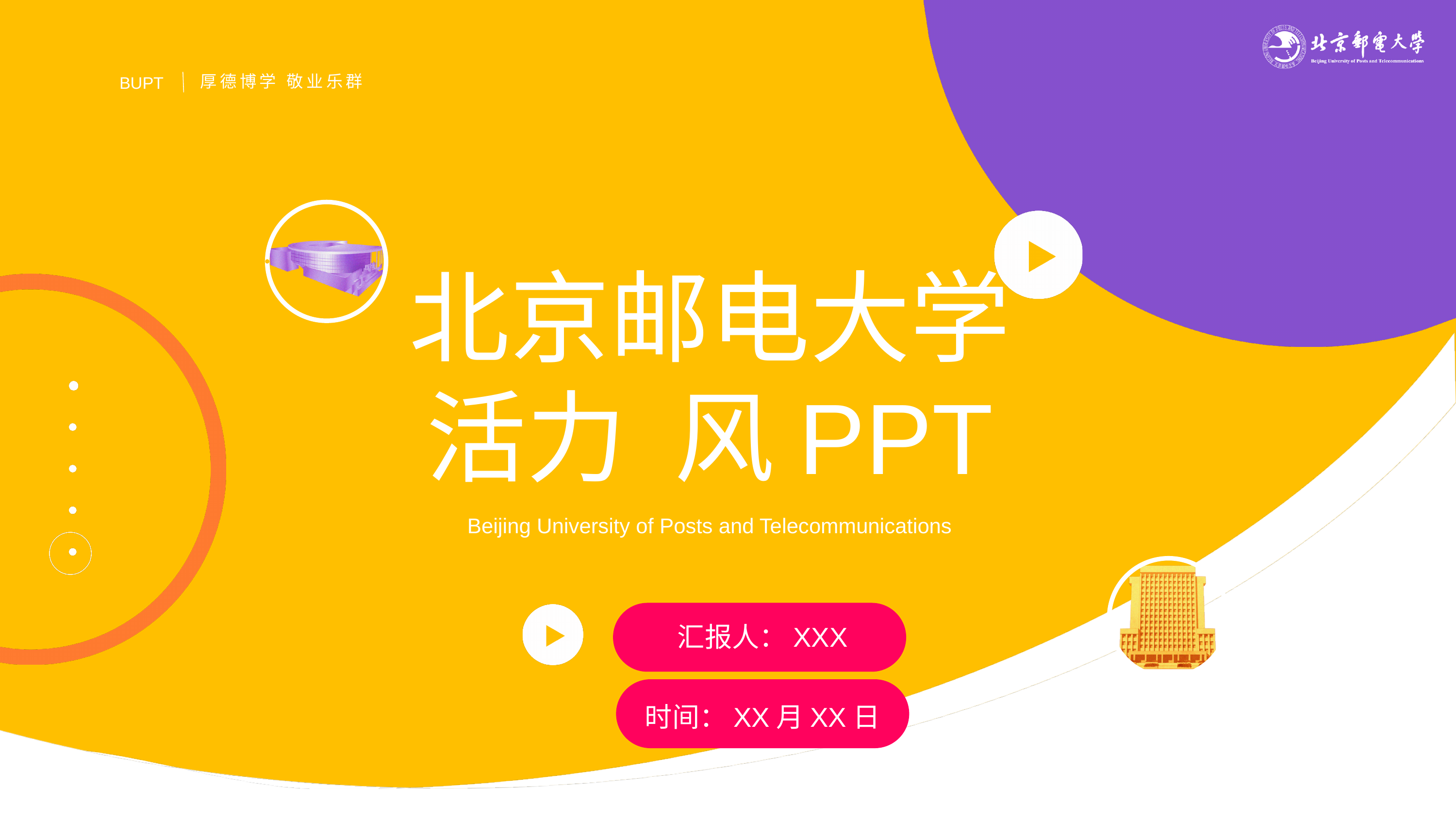

厚德博学 敬业乐群

BUPT

北京邮电大学
活力﻿风PPT

Beijing University of Posts and Telecommunications

汇报人：XXX

时间：XX月XX日